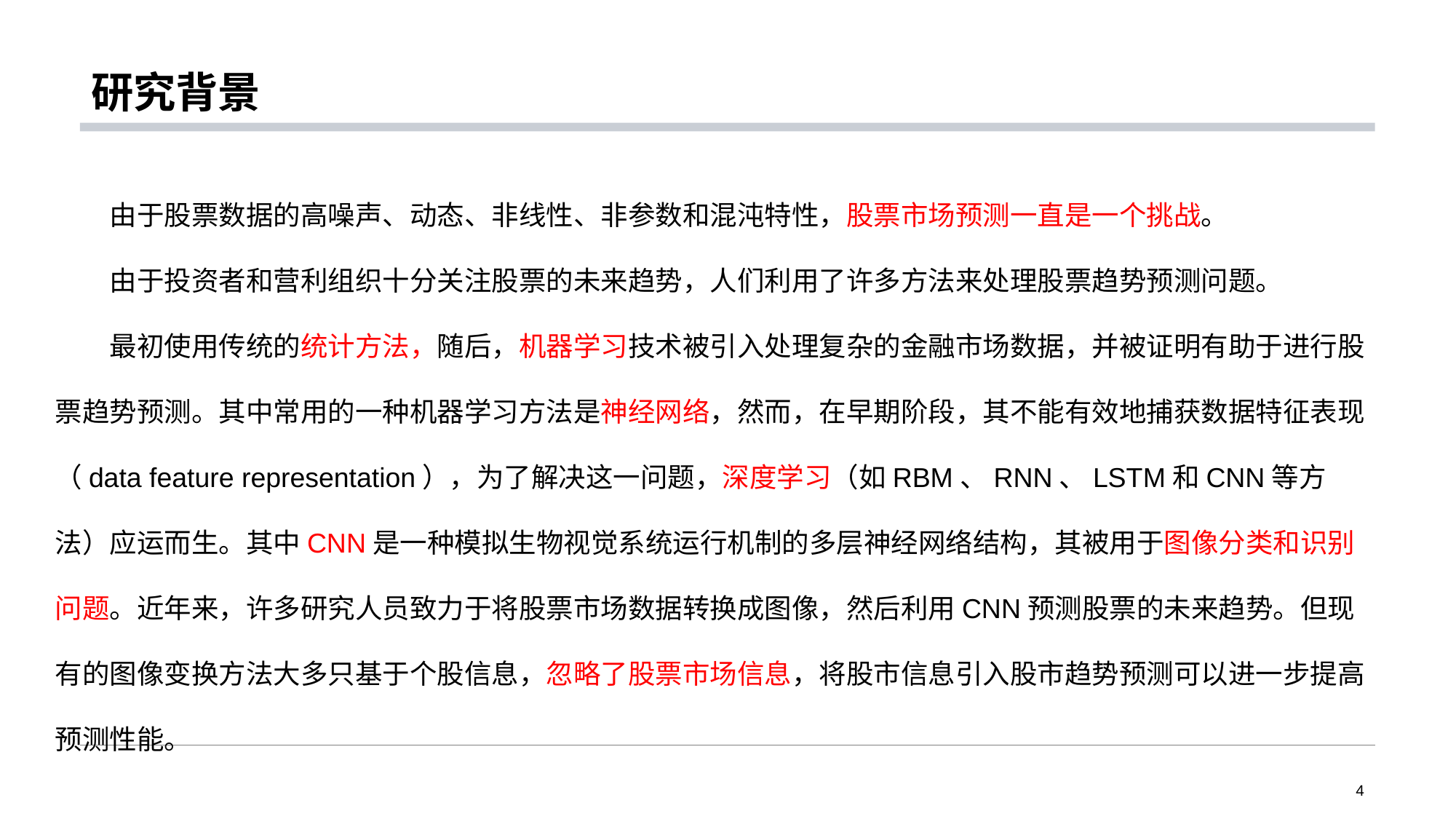

# 研究背景
由于股票数据的高噪声、动态、非线性、非参数和混沌特性，股票市场预测一直是一个挑战。
由于投资者和营利组织十分关注股票的未来趋势，人们利用了许多方法来处理股票趋势预测问题。
最初使用传统的统计方法，随后，机器学习技术被引入处理复杂的金融市场数据，并被证明有助于进行股票趋势预测。其中常用的一种机器学习方法是神经网络，然而，在早期阶段，其不能有效地捕获数据特征表现（data feature representation），为了解决这一问题，深度学习（如RBM、RNN、LSTM和CNN等方法）应运而生。其中CNN是一种模拟生物视觉系统运行机制的多层神经网络结构，其被用于图像分类和识别问题。近年来，许多研究人员致力于将股票市场数据转换成图像，然后利用CNN预测股票的未来趋势。但现有的图像变换方法大多只基于个股信息，忽略了股票市场信息，将股市信息引入股市趋势预测可以进一步提高预测性能。
4